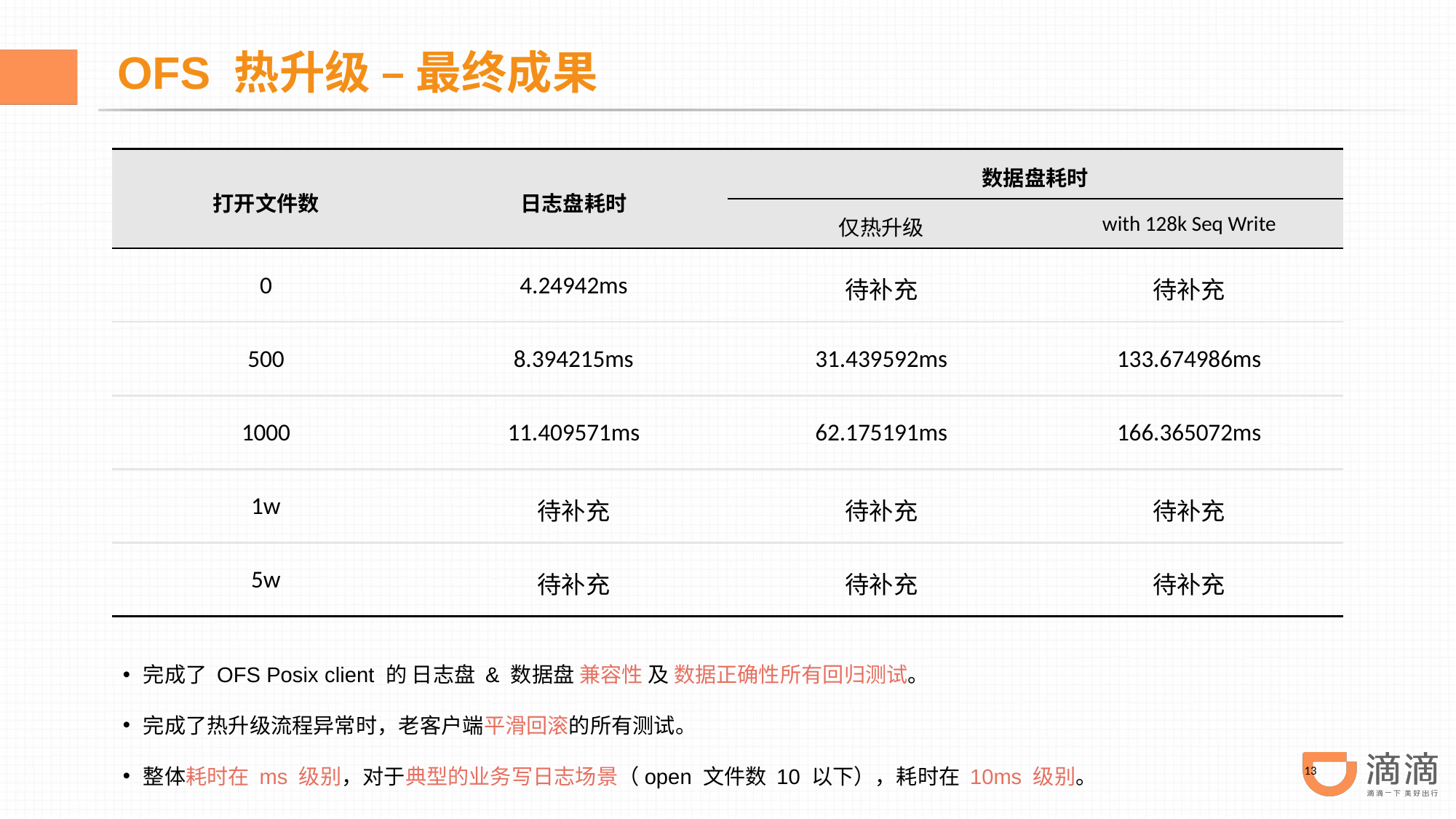

OFS 热升级 – 最终成果
| 打开文件数 | 日志盘耗时 | 数据盘耗时 |  |
| --- | --- | --- | --- |
|  |  | 仅热升级 | with 128k Seq Write |
| 0 | 4.24942ms | 待补充 | 待补充 |
| 500 | 8.394215ms | 31.439592ms | 133.674986ms |
| 1000 | 11.409571ms | 62.175191ms | 166.365072ms |
| 1w | 待补充 | 待补充 | 待补充 |
| 5w | 待补充 | 待补充 | 待补充 |
完成了 OFS Posix client 的 日志盘 & 数据盘 兼容性 及 数据正确性所有回归测试。
完成了热升级流程异常时，老客户端平滑回滚的所有测试。
整体耗时在 ms 级别，对于典型的业务写日志场景（open 文件数 10 以下），耗时在 10ms 级别。